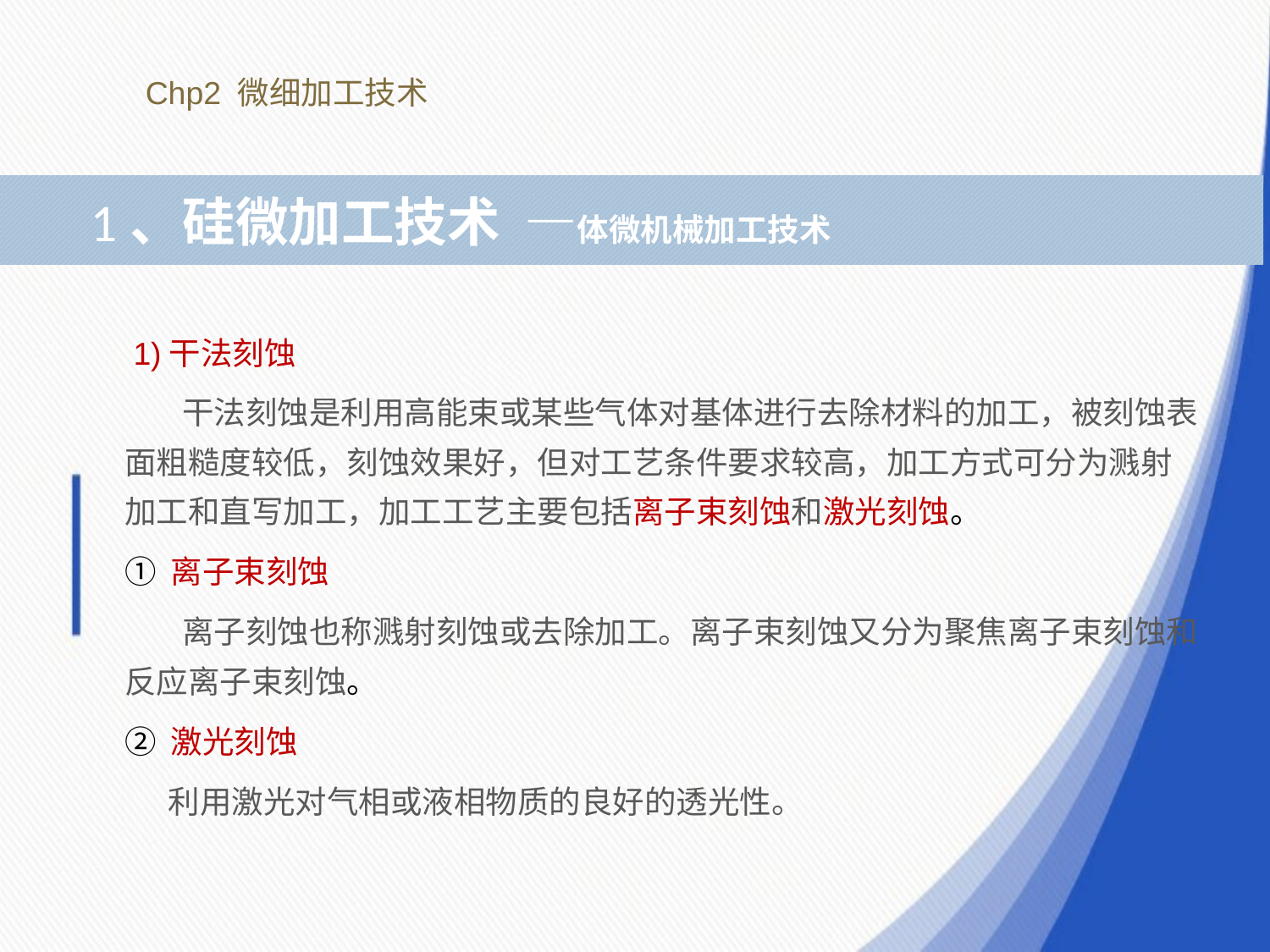

Chp2 微细加工技术
       1、硅微加工技术  —体微机械加工技术
 1)干法刻蚀
       干法刻蚀是利用高能束或某些气体对基体进行去除材料的加工，被刻蚀表面粗糙度较低，刻蚀效果好，但对工艺条件要求较高，加工方式可分为溅射加工和直写加工，加工工艺主要包括离子束刻蚀和激光刻蚀。
① 离子束刻蚀
       离子刻蚀也称溅射刻蚀或去除加工。离子束刻蚀又分为聚焦离子束刻蚀和反应离子束刻蚀。
② 激光刻蚀
     利用激光对气相或液相物质的良好的透光性。